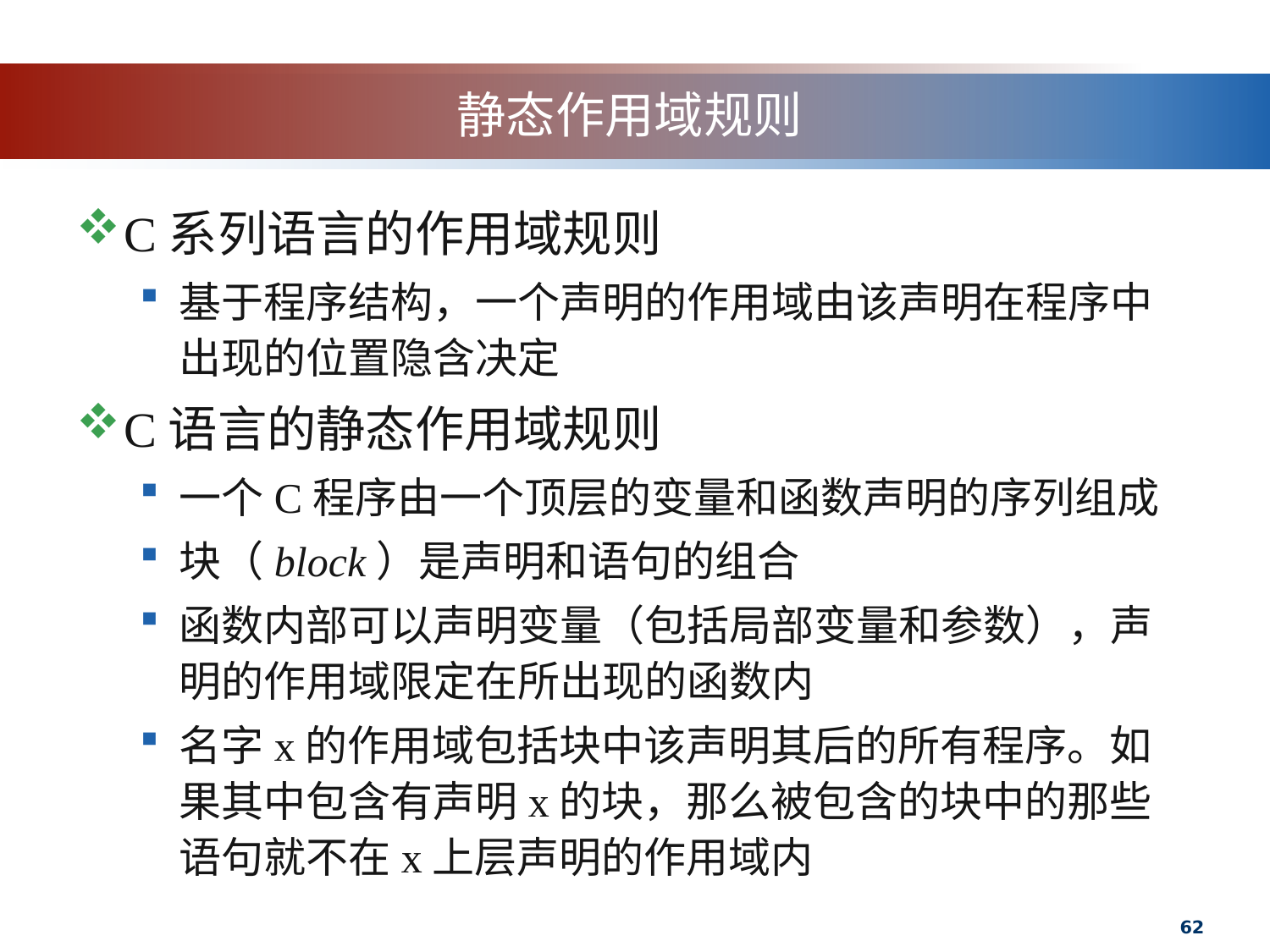

# 静态作用域规则
C系列语言的作用域规则
基于程序结构，一个声明的作用域由该声明在程序中出现的位置隐含决定
C语言的静态作用域规则
一个C程序由一个顶层的变量和函数声明的序列组成
块（block）是声明和语句的组合
函数内部可以声明变量（包括局部变量和参数），声明的作用域限定在所出现的函数内
名字x的作用域包括块中该声明其后的所有程序。如果其中包含有声明x的块，那么被包含的块中的那些语句就不在x上层声明的作用域内
62